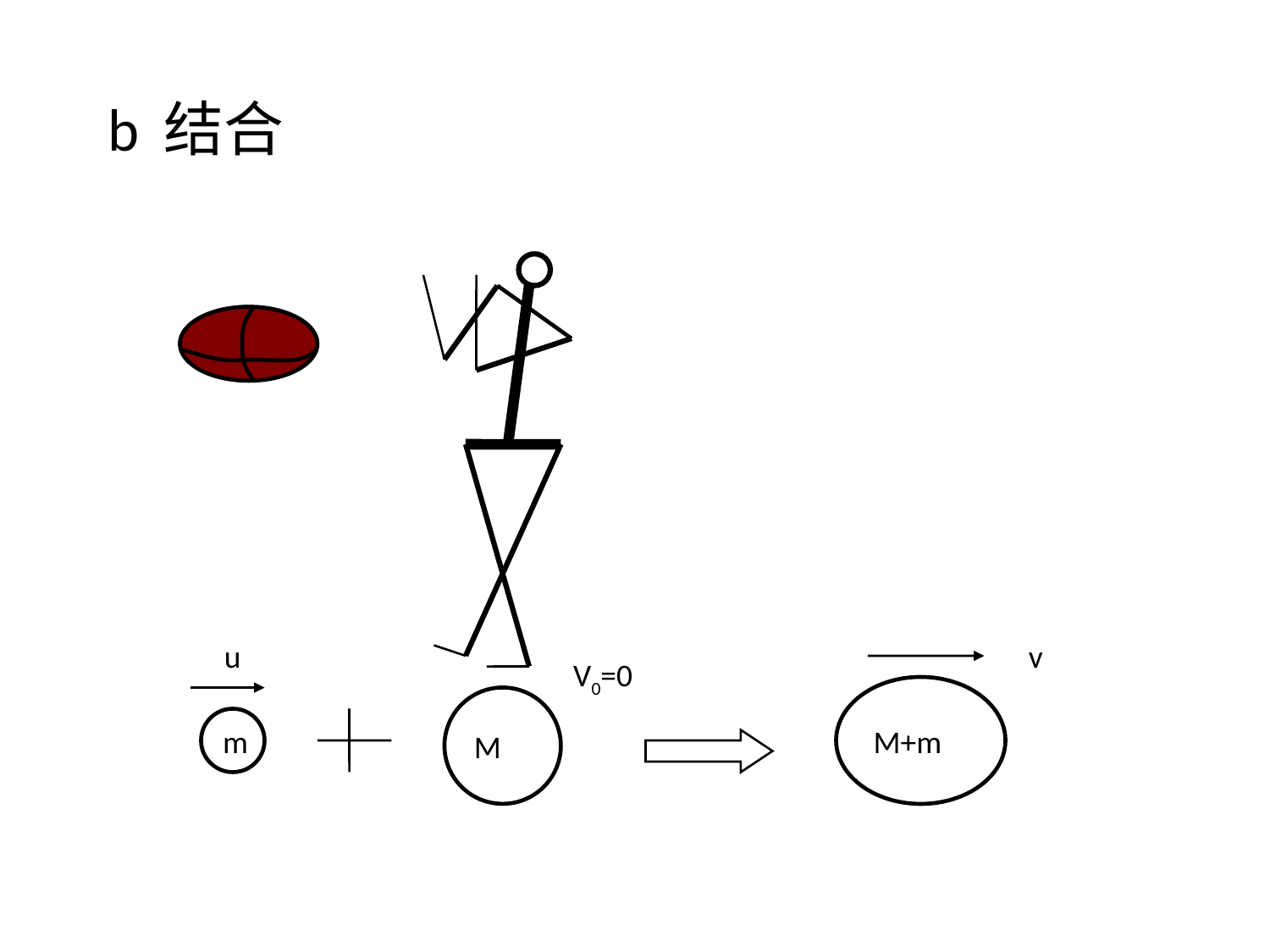

b 结合

u
v

V0=0

M+m

M
m